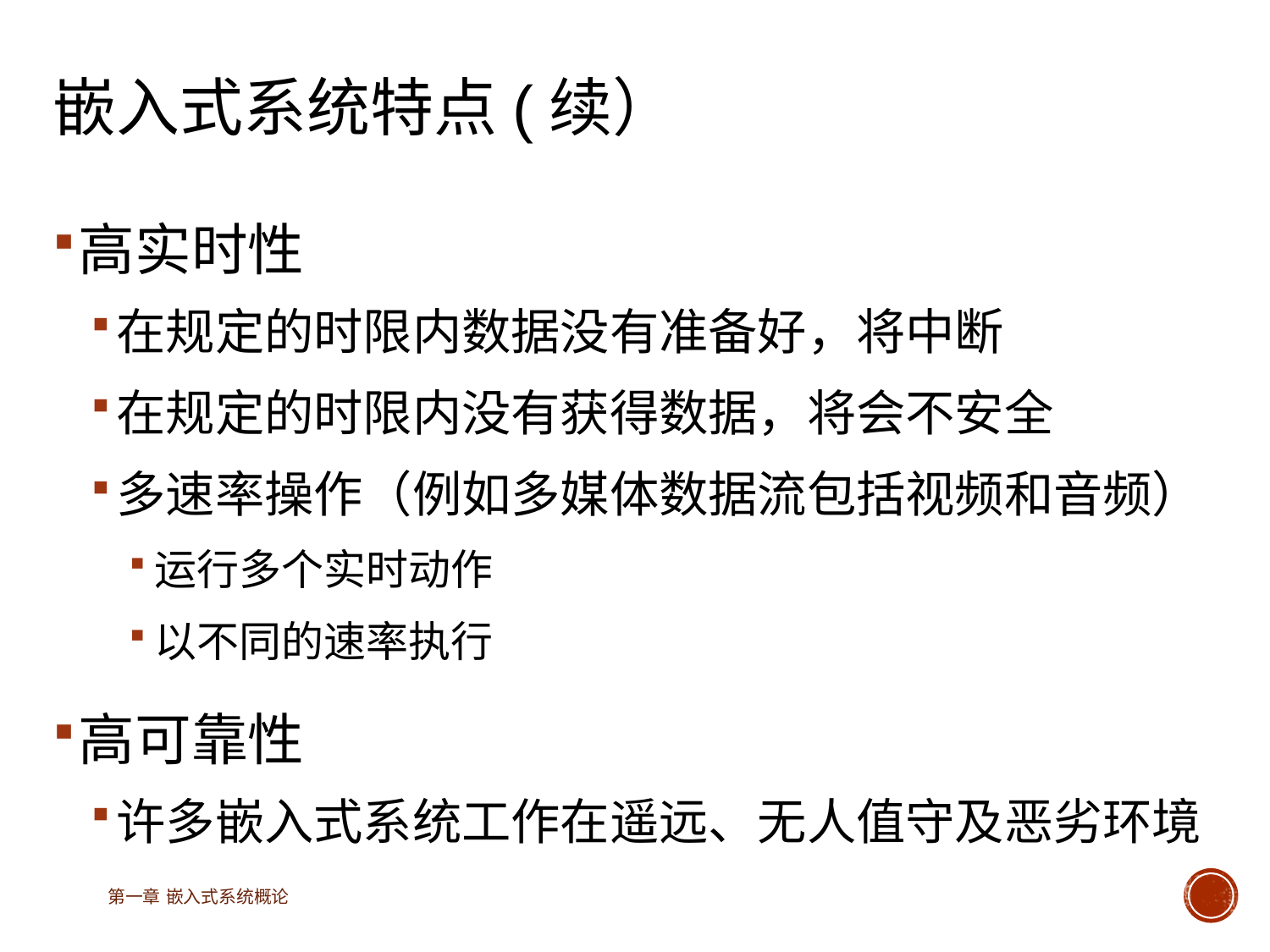

# 嵌入式系统特点(续）
高实时性
在规定的时限内数据没有准备好，将中断
在规定的时限内没有获得数据，将会不安全
多速率操作（例如多媒体数据流包括视频和音频）
运行多个实时动作
以不同的速率执行
高可靠性
许多嵌入式系统工作在遥远、无人值守及恶劣环境
第一章 嵌入式系统概论

14